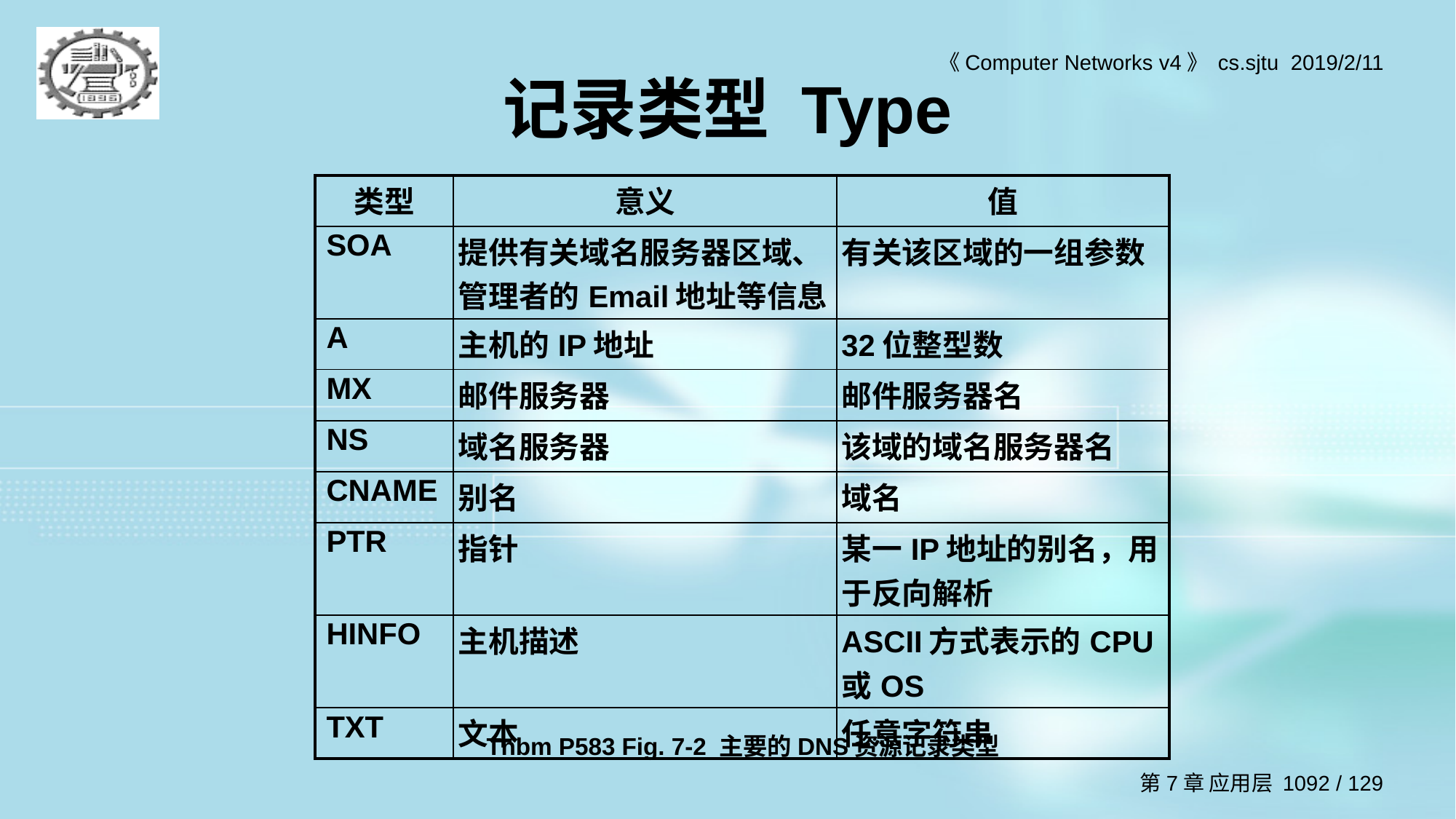

# 记录类型 Type
| 类型 | 意义 | 值 |
| --- | --- | --- |
| SOA | 提供有关域名服务器区域、管理者的Email地址等信息 | 有关该区域的一组参数 |
| A | 主机的IP地址 | 32位整型数 |
| MX | 邮件服务器 | 邮件服务器名 |
| NS | 域名服务器 | 该域的域名服务器名 |
| CNAME | 别名 | 域名 |
| PTR | 指针 | 某一IP地址的别名，用于反向解析 |
| HINFO | 主机描述 | ASCII方式表示的CPU或OS |
| TXT | 文本 | 任意字符串 |
Tnbm P583 Fig. 7-2 主要的DNS资源记录类型